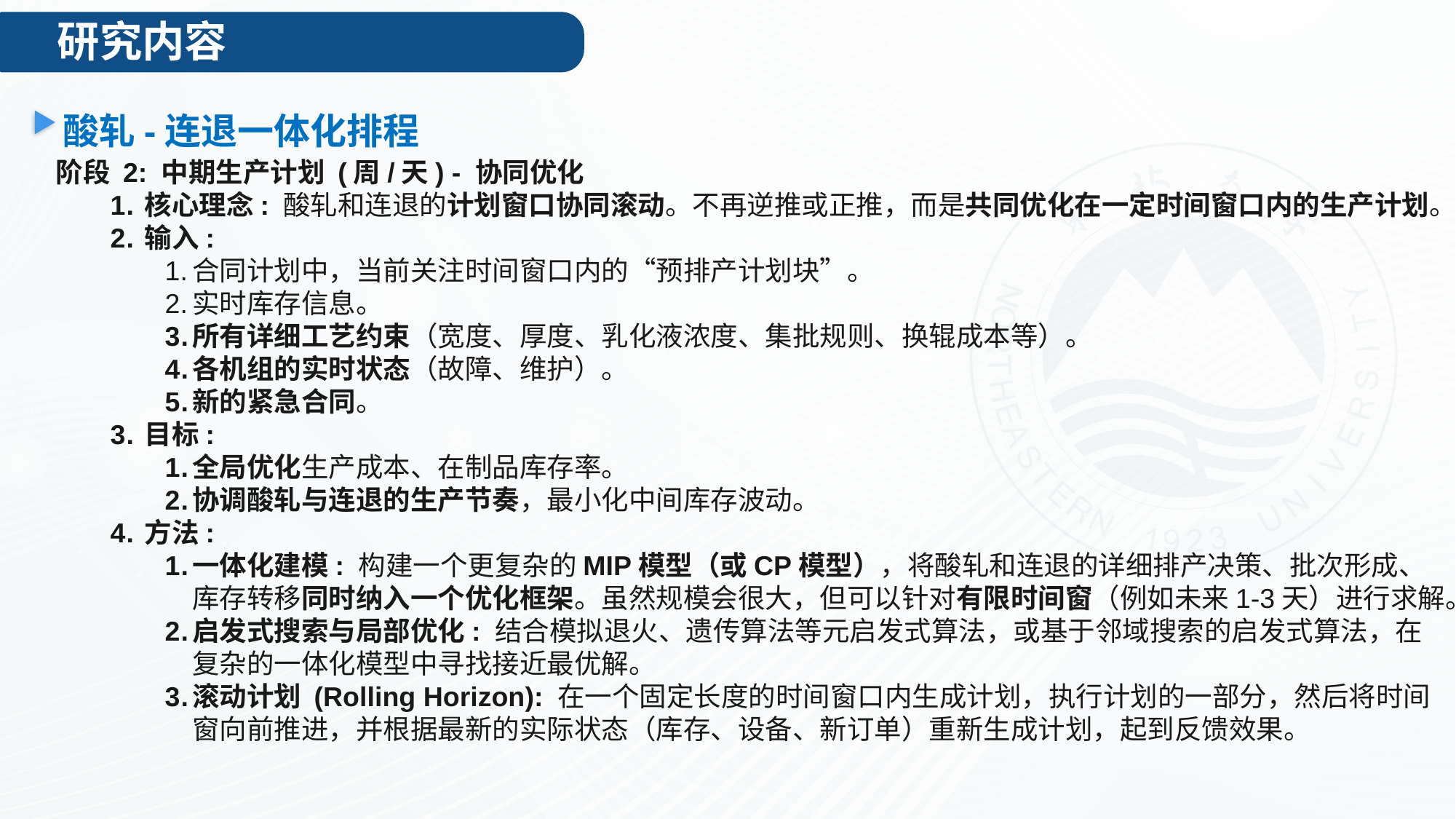

研究内容
酸轧-连退一体化排程

阶段 2: 中期生产计划 (周/天) - 协同优化
核心理念: 酸轧和连退的计划窗口协同滚动。不再逆推或正推，而是共同优化在一定时间窗口内的生产计划。
输入:
合同计划中，当前关注时间窗口内的“预排产计划块”。
实时库存信息。
所有详细工艺约束（宽度、厚度、乳化液浓度、集批规则、换辊成本等）。
各机组的实时状态（故障、维护）。
新的紧急合同。
目标:
全局优化生产成本、在制品库存率。
协调酸轧与连退的生产节奏，最小化中间库存波动。
方法:
一体化建模: 构建一个更复杂的MIP模型（或CP模型），将酸轧和连退的详细排产决策、批次形成、库存转移同时纳入一个优化框架。虽然规模会很大，但可以针对有限时间窗（例如未来1-3天）进行求解。
启发式搜索与局部优化: 结合模拟退火、遗传算法等元启发式算法，或基于邻域搜索的启发式算法，在复杂的一体化模型中寻找接近最优解。
滚动计划 (Rolling Horizon): 在一个固定长度的时间窗口内生成计划，执行计划的一部分，然后将时间窗向前推进，并根据最新的实际状态（库存、设备、新订单）重新生成计划，起到反馈效果。